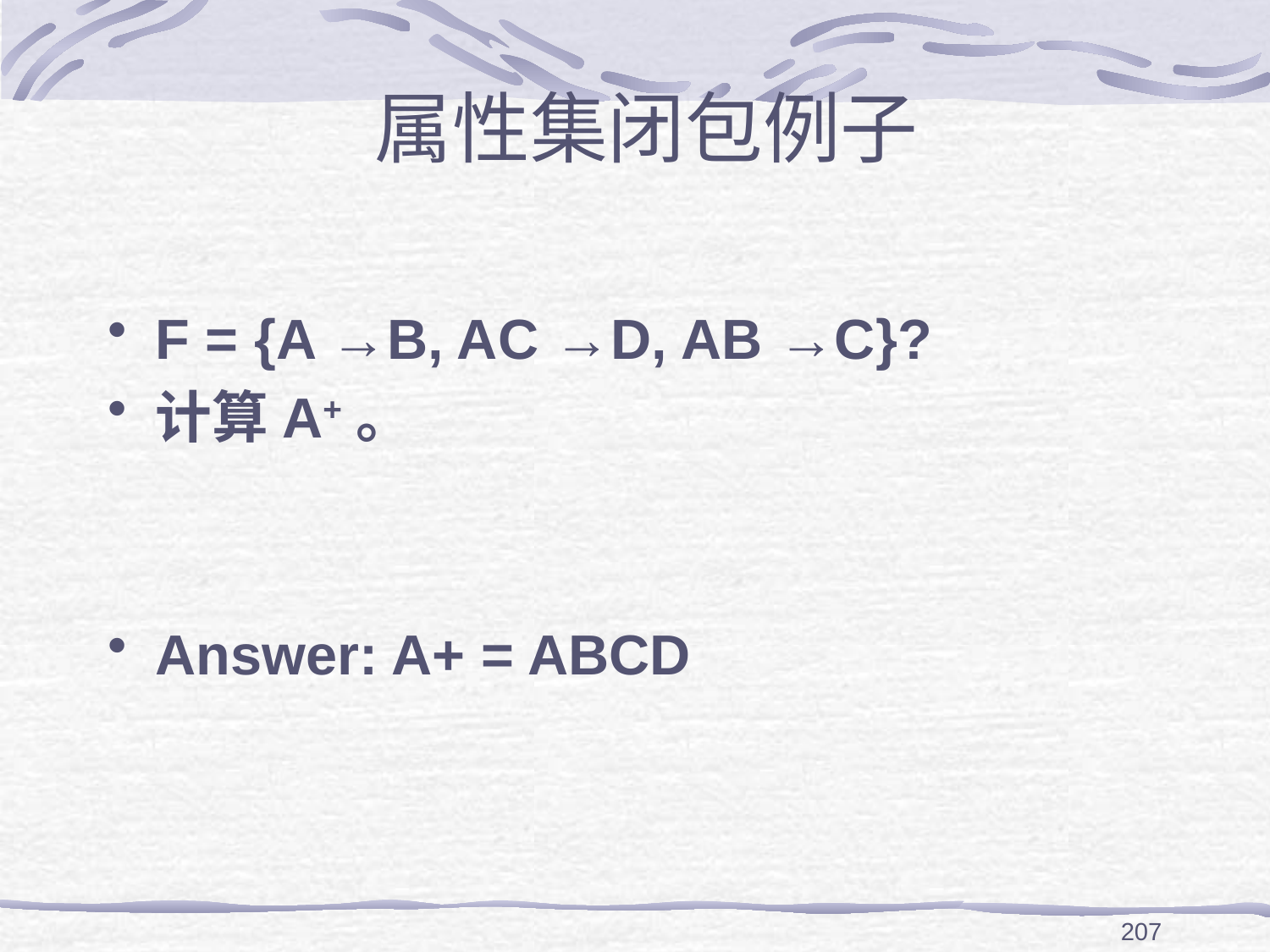

属性集闭包例子
F = {A →B, AC →D, AB →C}?
计算A+。

Answer: A+ = ABCD
207